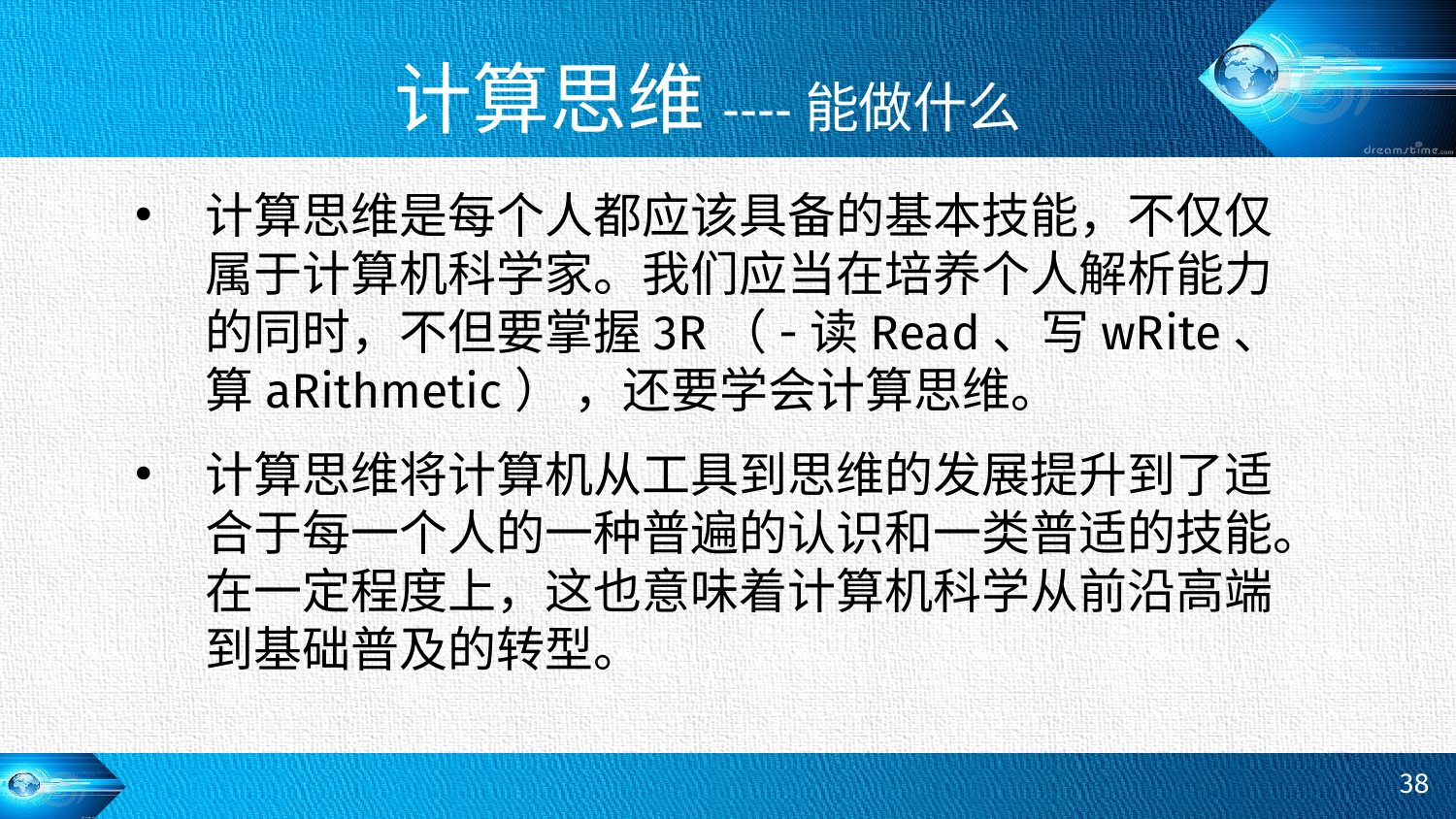

# 计算思维----能做什么
计算思维是每个人都应该具备的基本技能，不仅仅属于计算机科学家。我们应当在培养个人解析能力的同时，不但要掌握3R（-读Read、写wRite、算aRithmetic） ，还要学会计算思维。
计算思维将计算机从工具到思维的发展提升到了适合于每一个人的一种普遍的认识和一类普适的技能。在一定程度上，这也意味着计算机科学从前沿高端到基础普及的转型。
38